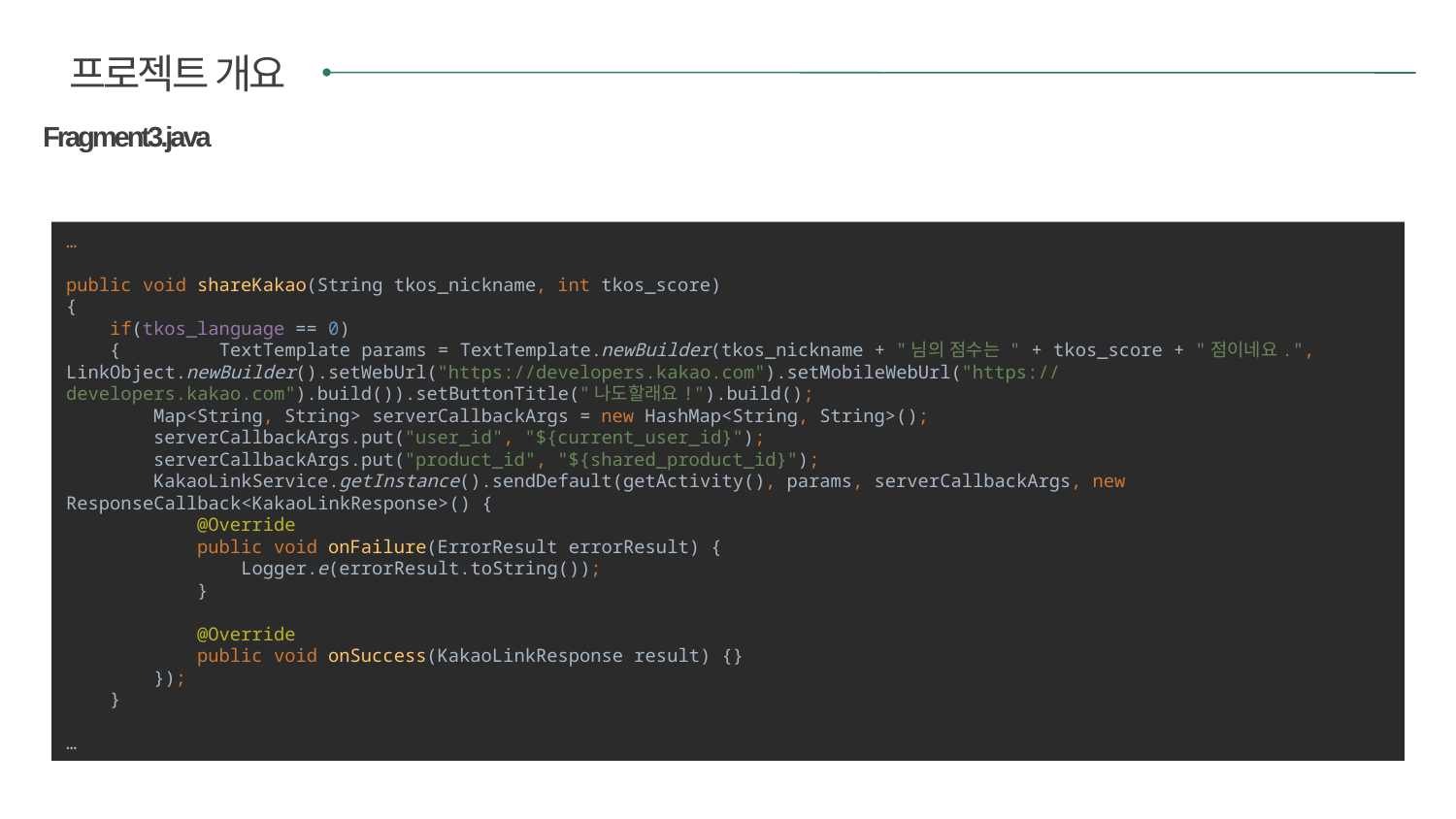

프로젝트 개요
Fragment3.java
…

public void shareKakao(String tkos_nickname, int tkos_score)
{
    if(tkos_language == 0)
    {         TextTemplate params = TextTemplate.newBuilder(tkos_nickname + "님의 점수는 " + tkos_score + "점이네요.", LinkObject.newBuilder().setWebUrl("https://developers.kakao.com").setMobileWebUrl("https://developers.kakao.com").build()).setButtonTitle("나도할래요!").build();
        Map<String, String> serverCallbackArgs = new HashMap<String, String>();
        serverCallbackArgs.put("user_id", "${current_user_id}");
        serverCallbackArgs.put("product_id", "${shared_product_id}");
        KakaoLinkService.getInstance().sendDefault(getActivity(), params, serverCallbackArgs, new ResponseCallback<KakaoLinkResponse>() {
            @Override
            public void onFailure(ErrorResult errorResult) {
                Logger.e(errorResult.toString());
            }
            @Override
            public void onSuccess(KakaoLinkResponse result) {}
        });
    }

…